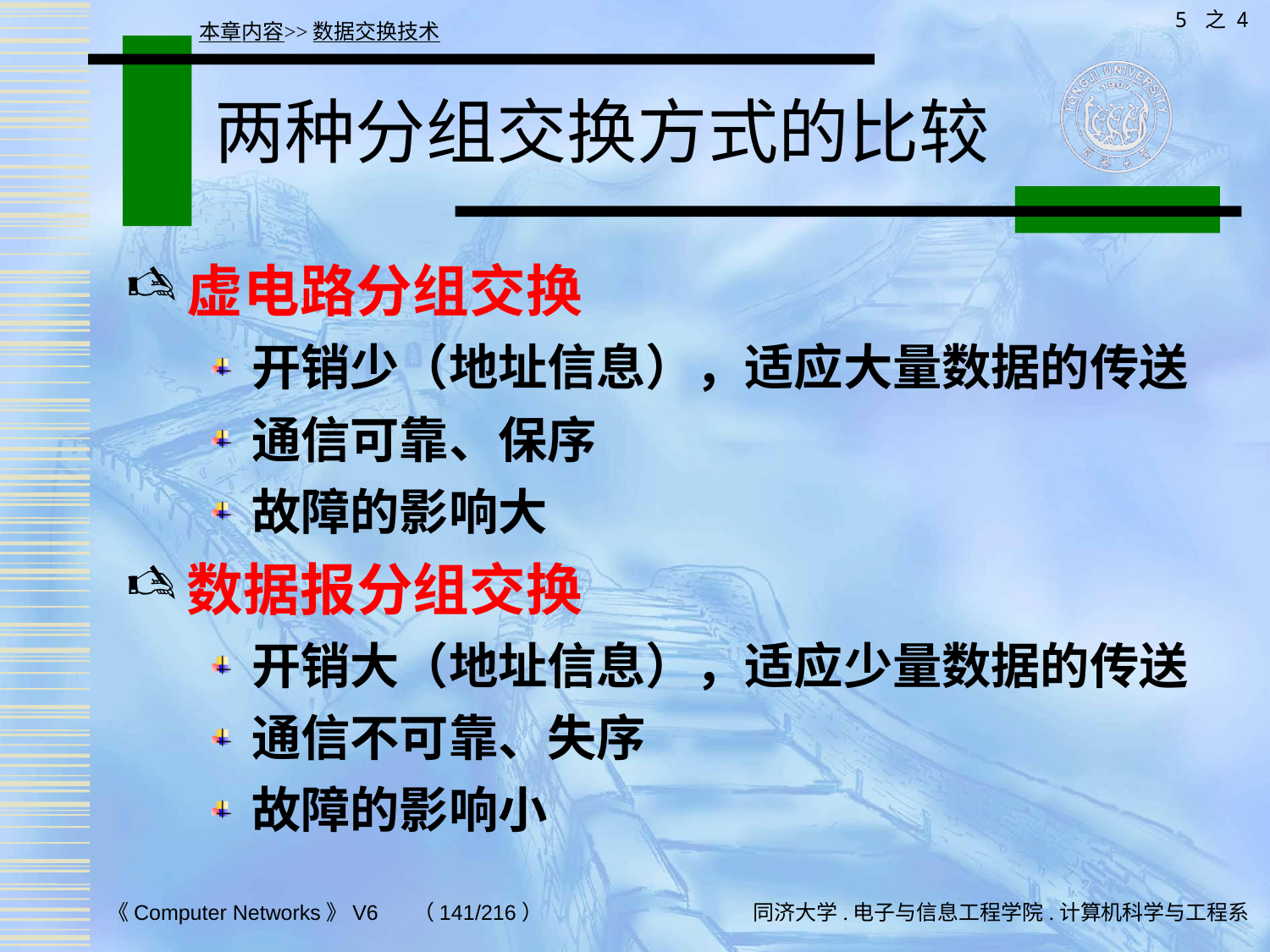

5 之 4
本章内容>>数据交换技术
# 两种分组交换方式的比较
虚电路分组交换
开销少（地址信息），适应大量数据的传送
通信可靠、保序
故障的影响大
数据报分组交换
开销大（地址信息），适应少量数据的传送
通信不可靠、失序
故障的影响小